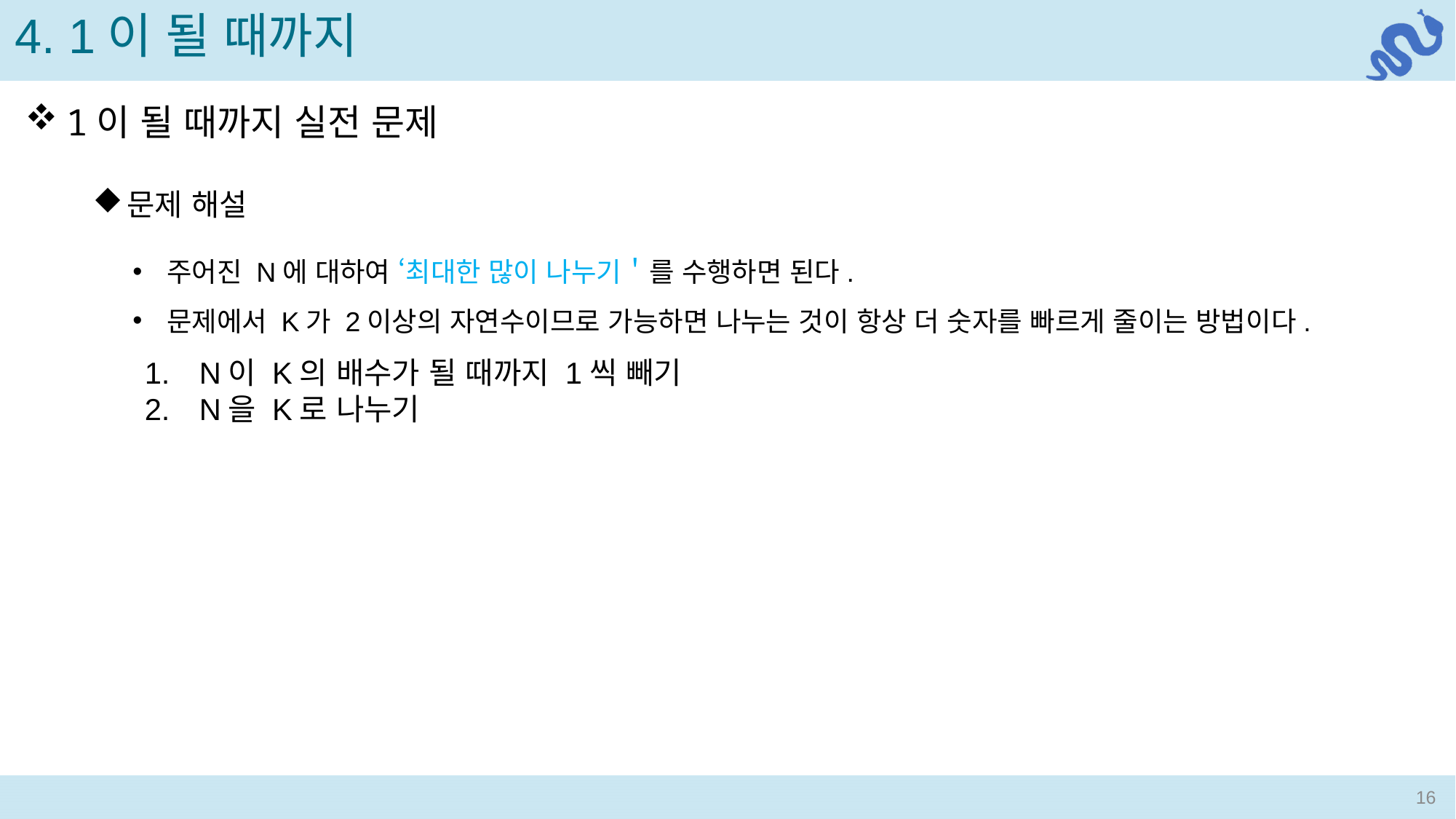

4. 1이 될 때까지
1이 될 때까지 실전 문제
문제 해설
주어진 N에 대하여 ‘최대한 많이 나누기＇를 수행하면 된다.
문제에서 K가 2이상의 자연수이므로 가능하면 나누는 것이 항상 더 숫자를 빠르게 줄이는 방법이다.
N이 K의 배수가 될 때까지 1씩 빼기
N을 K로 나누기
16